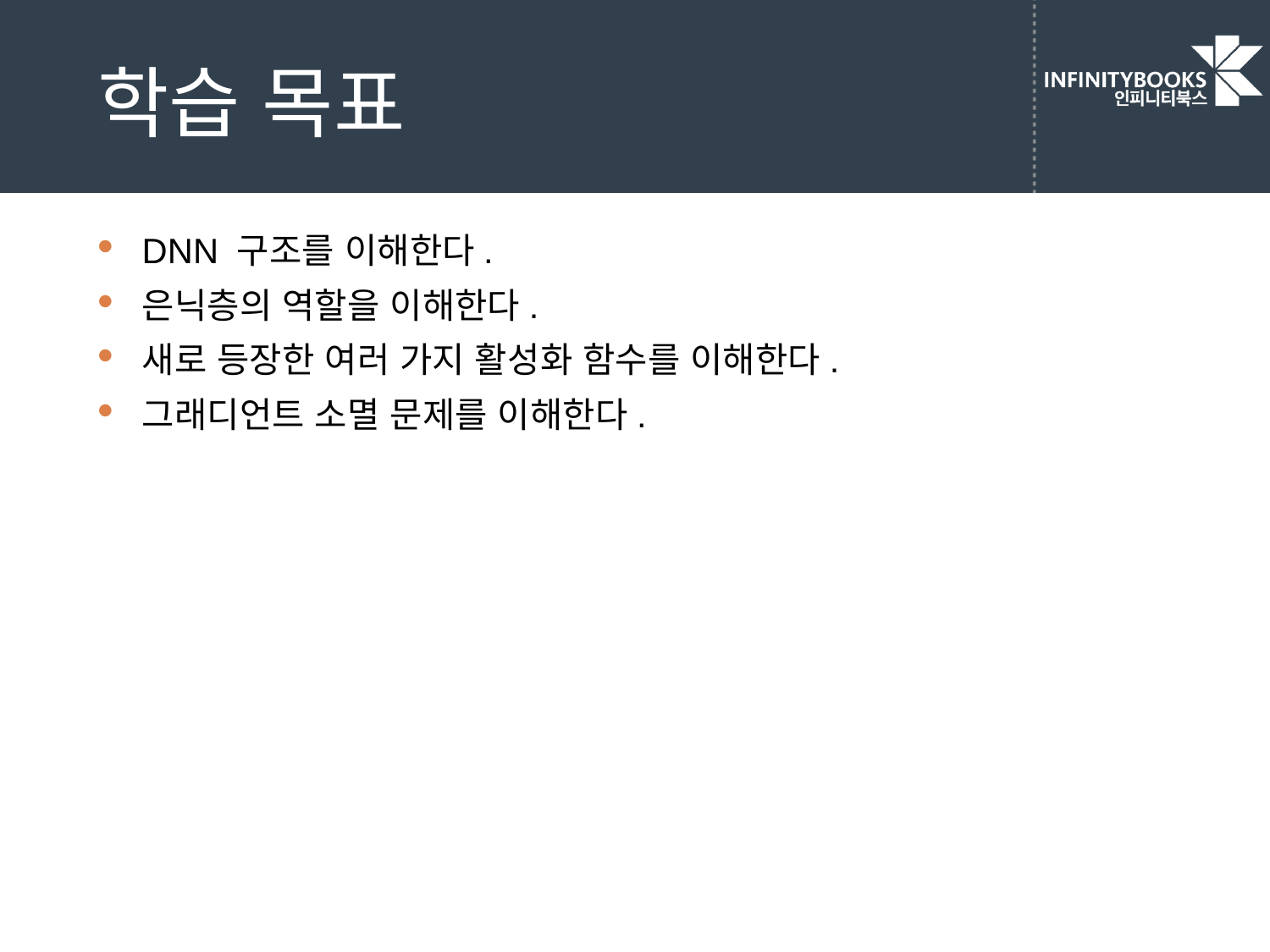

# 학습 목표
DNN 구조를 이해한다.
은닉층의 역할을 이해한다.
새로 등장한 여러 가지 활성화 함수를 이해한다.
그래디언트 소멸 문제를 이해한다.